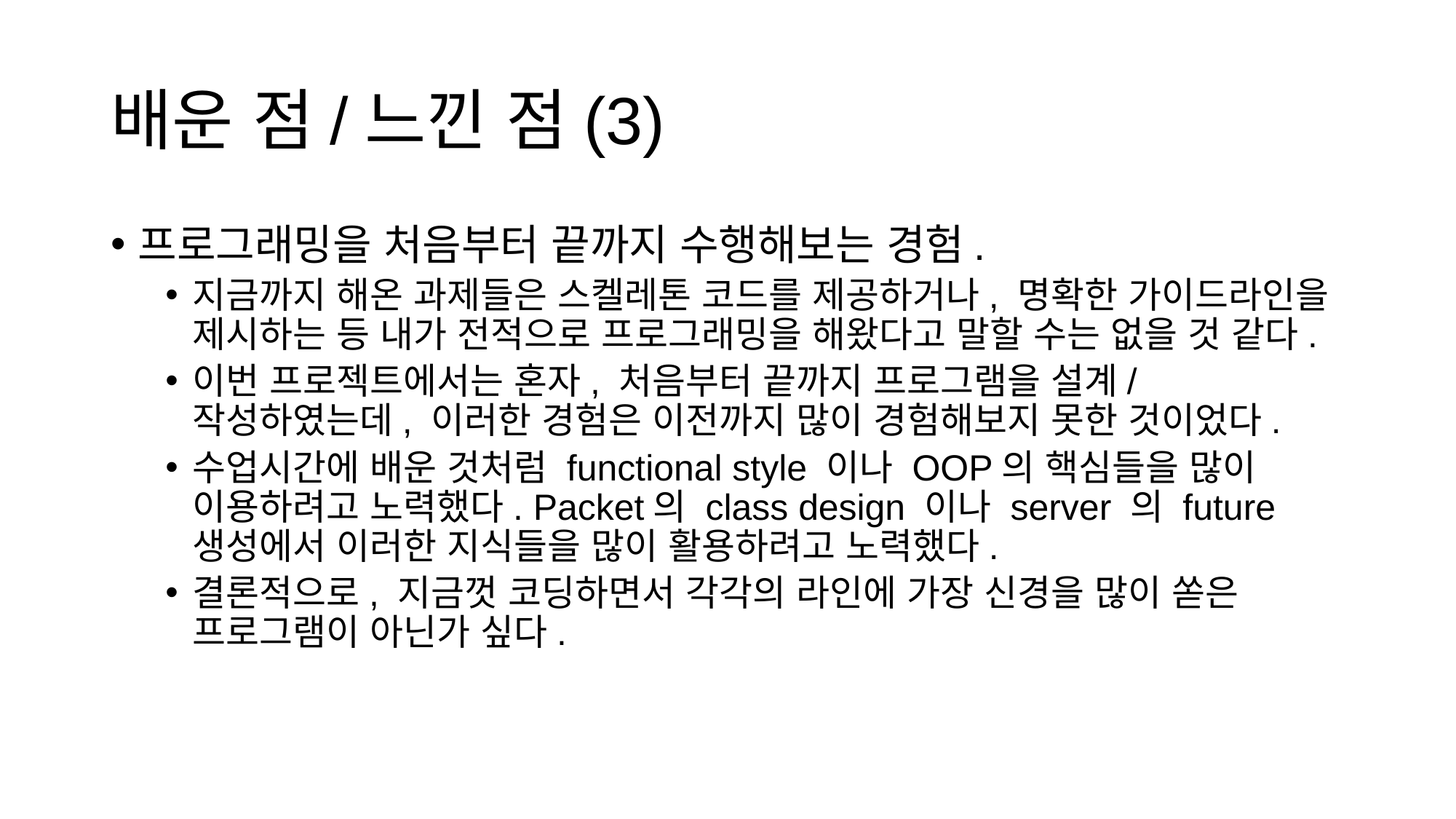

# 배운 점/느낀 점(3)
프로그래밍을 처음부터 끝까지 수행해보는 경험.
지금까지 해온 과제들은 스켈레톤 코드를 제공하거나, 명확한 가이드라인을 제시하는 등 내가 전적으로 프로그래밍을 해왔다고 말할 수는 없을 것 같다.
이번 프로젝트에서는 혼자, 처음부터 끝까지 프로그램을 설계/작성하였는데, 이러한 경험은 이전까지 많이 경험해보지 못한 것이었다.
수업시간에 배운 것처럼 functional style 이나 OOP의 핵심들을 많이 이용하려고 노력했다. Packet의 class design 이나 server 의 future 생성에서 이러한 지식들을 많이 활용하려고 노력했다.
결론적으로, 지금껏 코딩하면서 각각의 라인에 가장 신경을 많이 쏟은 프로그램이 아닌가 싶다.